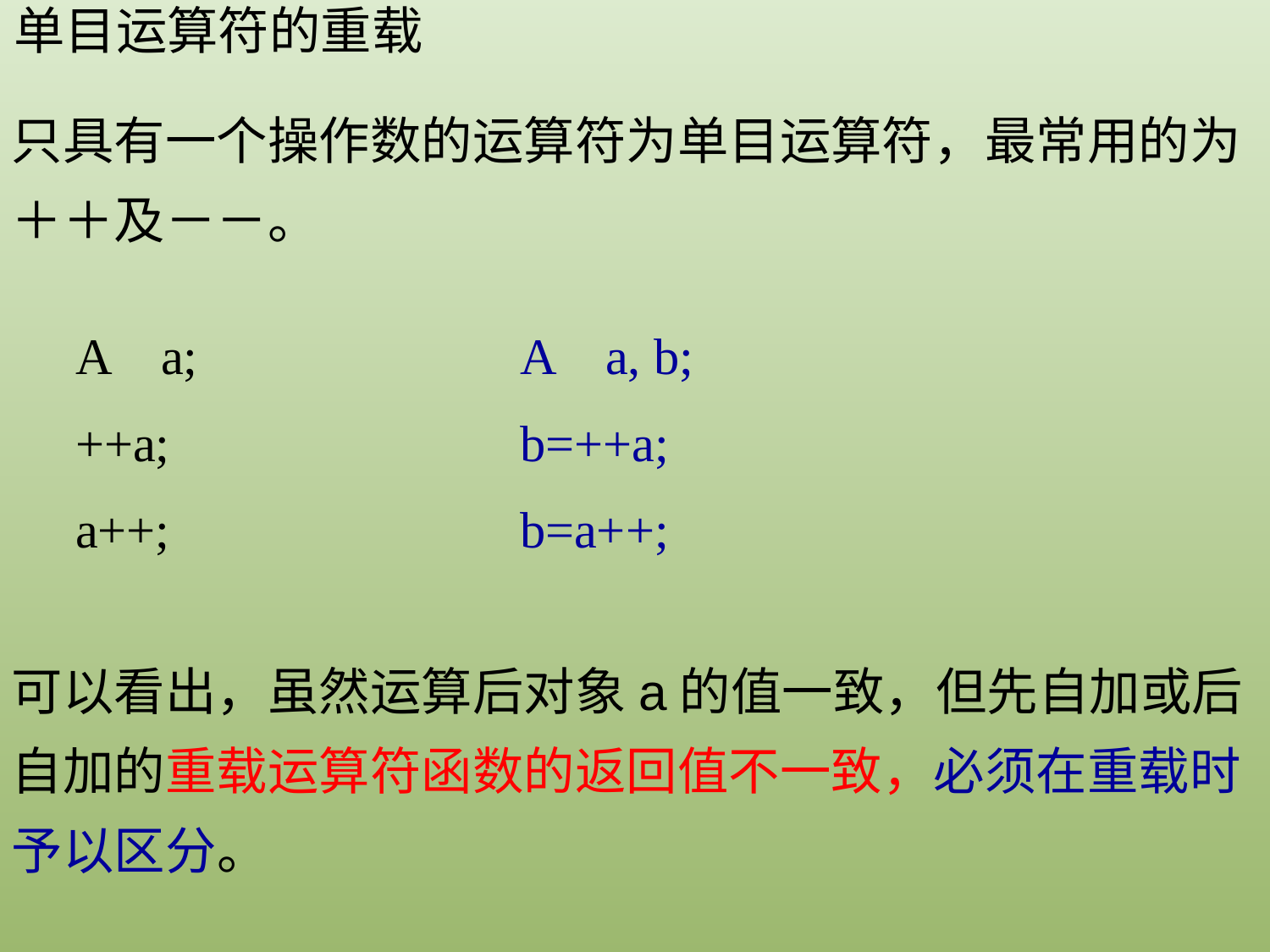

单目运算符的重载
只具有一个操作数的运算符为单目运算符，最常用的为＋＋及－－。
A    a;
++a;
a++;
A    a, b;
b=++a;
b=a++;
可以看出，虽然运算后对象a的值一致，但先自加或后自加的重载运算符函数的返回值不一致，必须在重载时予以区分。
852